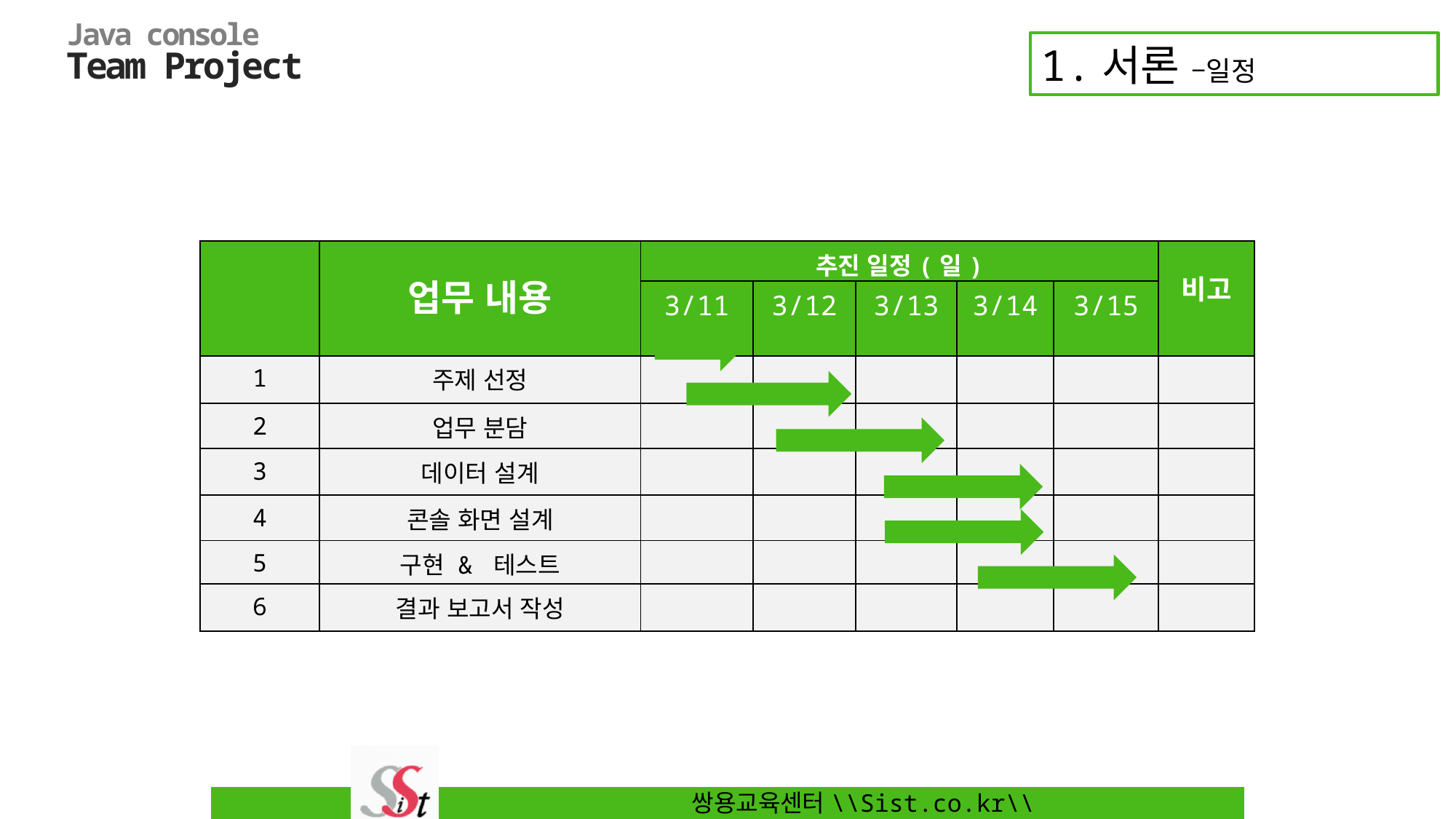

1.서론 –일정
|  | 업무 내용 | 추진 일정(일) |  |  |  |  | 비고 |
| --- | --- | --- | --- | --- | --- | --- | --- |
|  |  | 3/11 | 3/12 | 3/13 | 3/14 | 3/15 |  |
| 1 | 주제 선정 |  |  |  |  |  |  |
| 2 | 업무 분담 |  |  |  |  |  |  |
| 3 | 데이터 설계 |  |  |  |  |  |  |
| 4 | 콘솔 화면 설계 |  |  |  |  |  |  |
| 5 | 구현 & 테스트 |  |  |  |  |  |  |
| 6 | 결과 보고서 작성 |  |  |  |  |  |  |